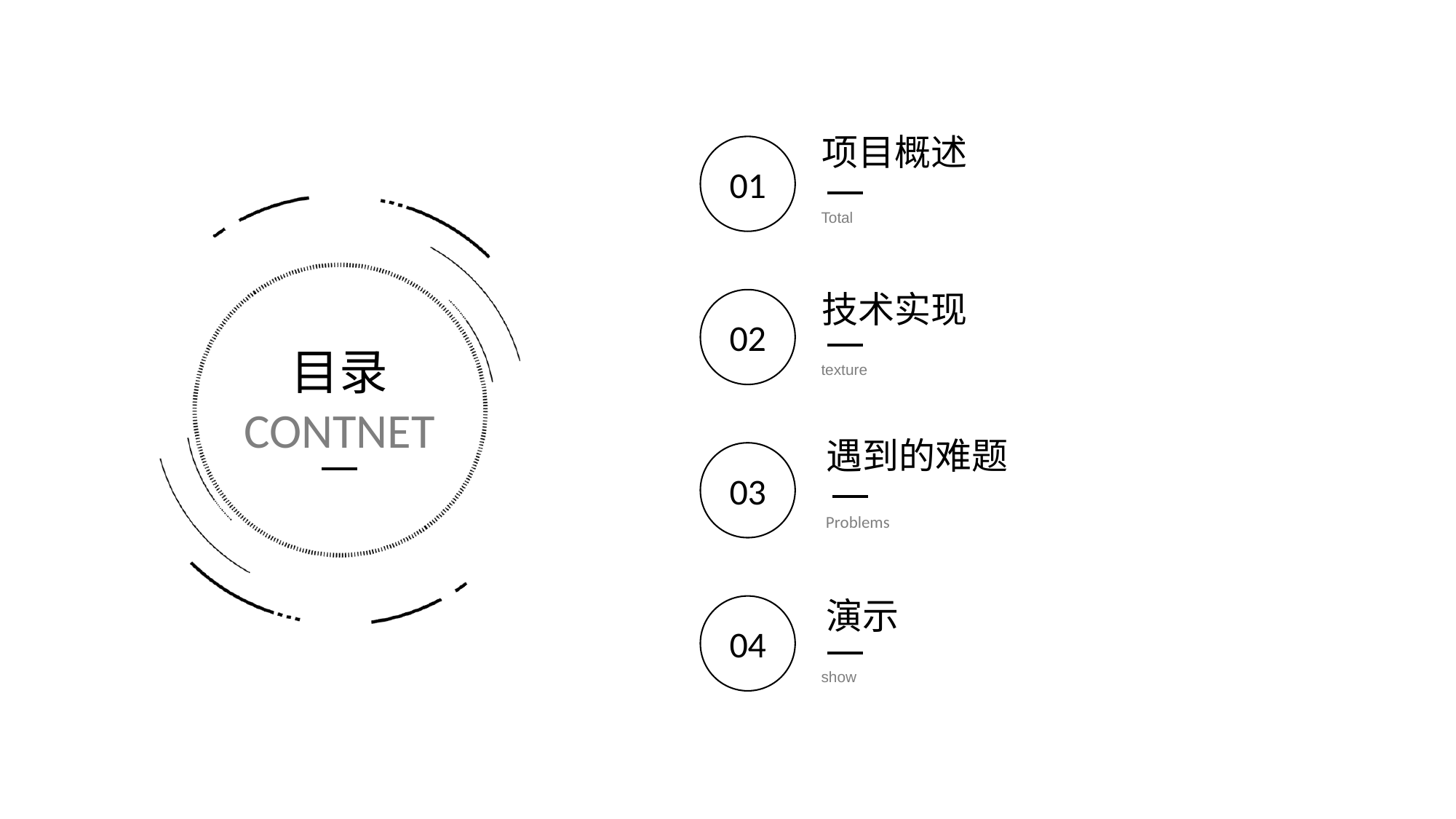

项目概述
01
Total
技术实现
02
目录
CONTNET
texture
遇到的难题
03
Problems
演示
04
show